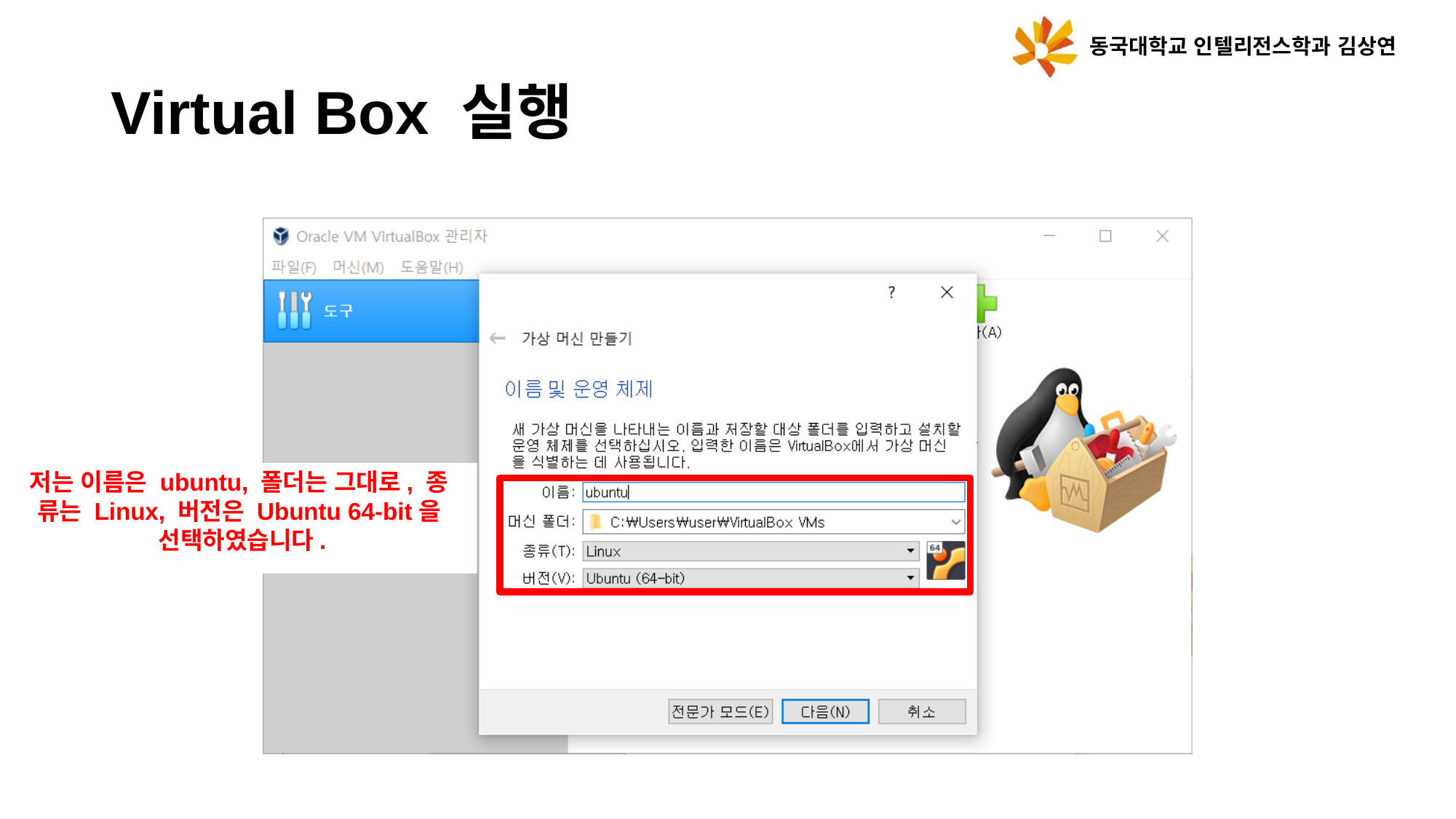

동국대학교 인텔리전스학과 김상연
# Virtual Box 실행

클릭!

저는 이름은 ubuntu, 폴더는 그대로, 종  류는 Linux, 버전은 Ubuntu 64-bit을  선택하였습니다.